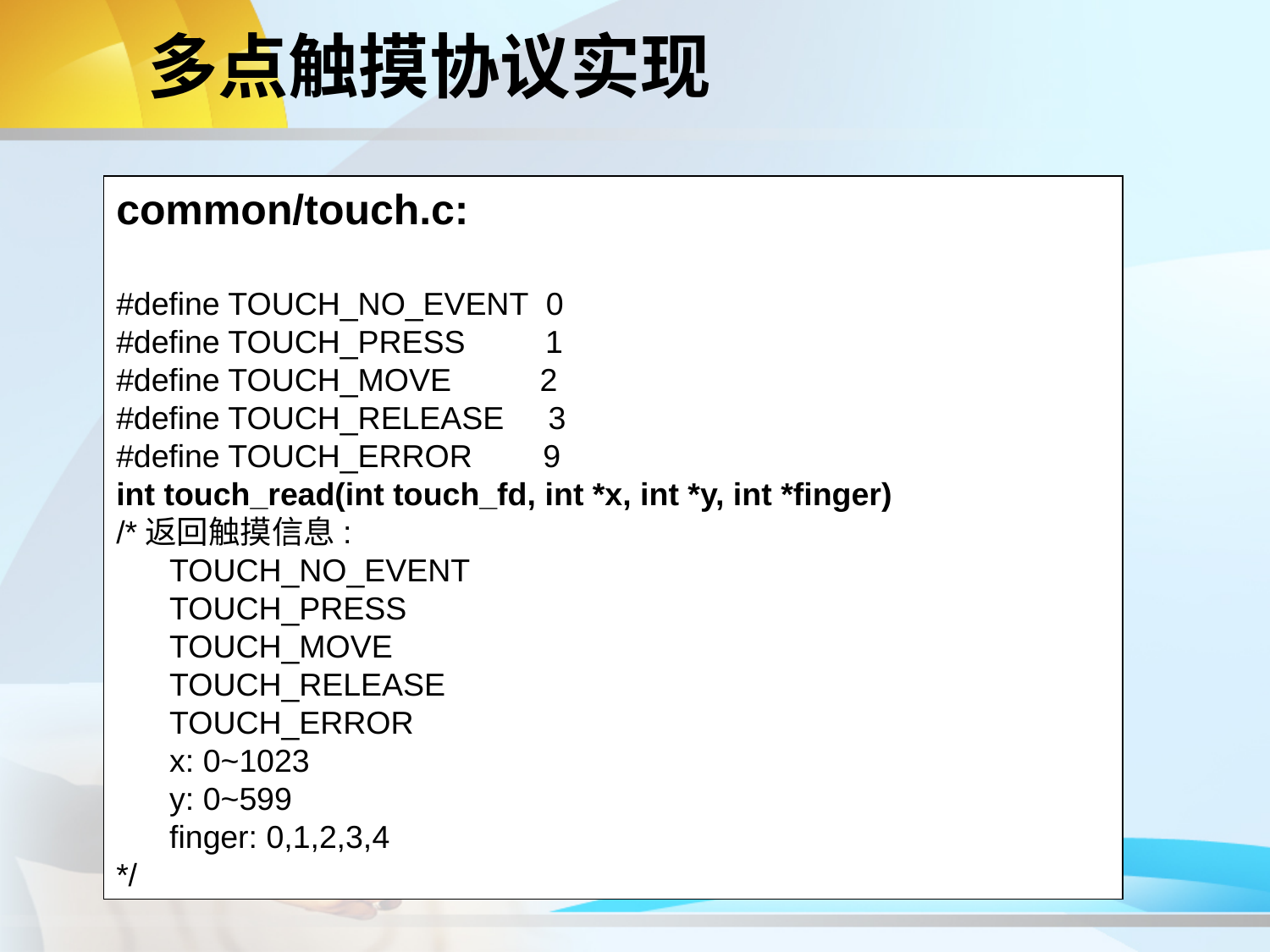

多点触摸协议实现
common/touch.c:

#define TOUCH_NO_EVENT  0
#define TOUCH_PRESS         1
#define TOUCH_MOVE          2
#define TOUCH_RELEASE     3
#define TOUCH_ERROR        9
int touch_read(int touch_fd, int *x, int *y, int *finger)
/*返回触摸信息:
      TOUCH_NO_EVENT
      TOUCH_PRESS
      TOUCH_MOVE
      TOUCH_RELEASE
      TOUCH_ERROR
      x: 0~1023
      y: 0~599
      finger: 0,1,2,3,4
*/